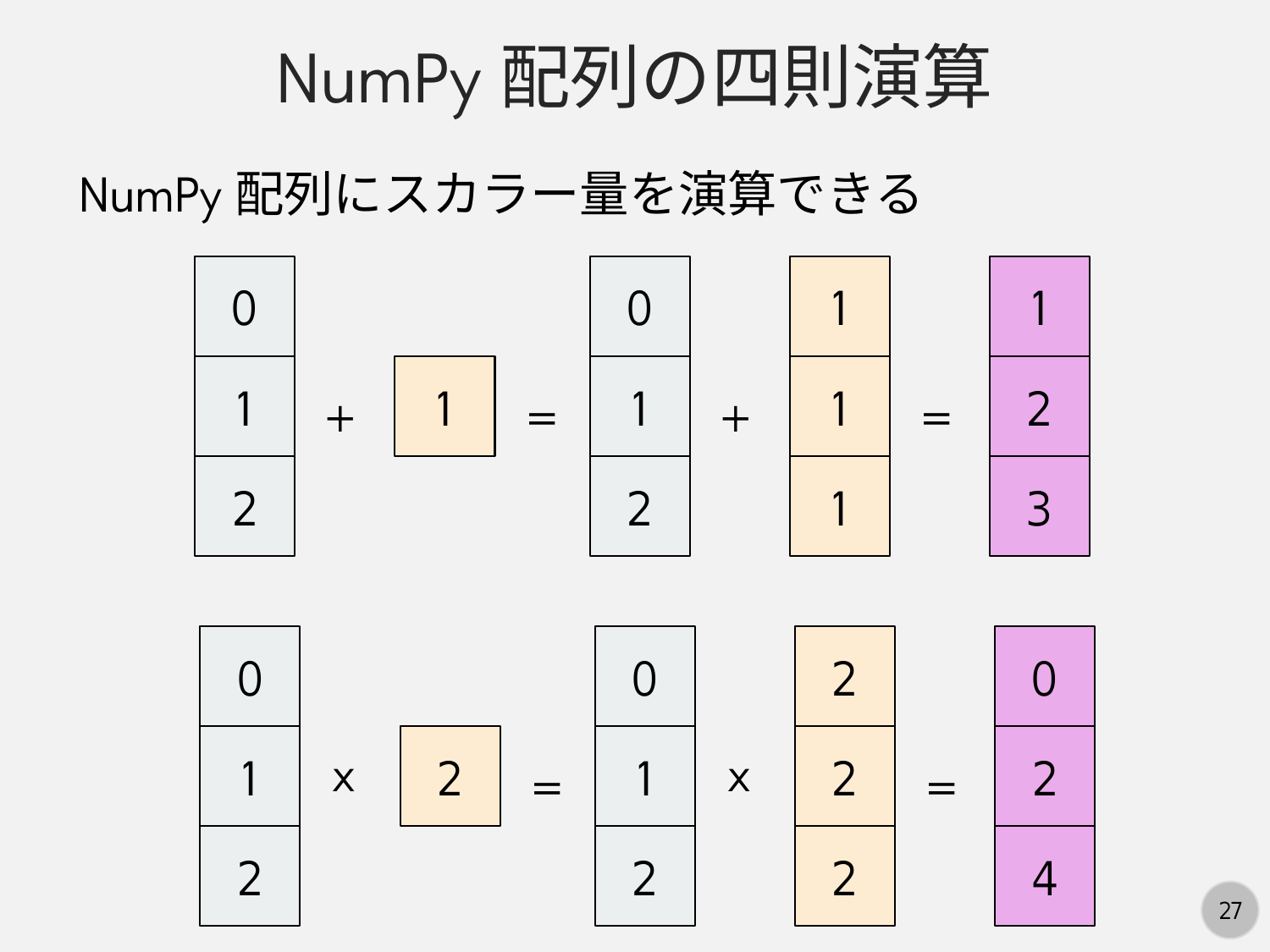

NumPy配列の四則演算
NumPy配列にスカラー量を演算できる
0
0
1
1
1
1
1
1
2
+
+
=
=
2
2
1
3
0
0
2
0
1
2
1
2
2
x
x
=
=
2
2
2
4